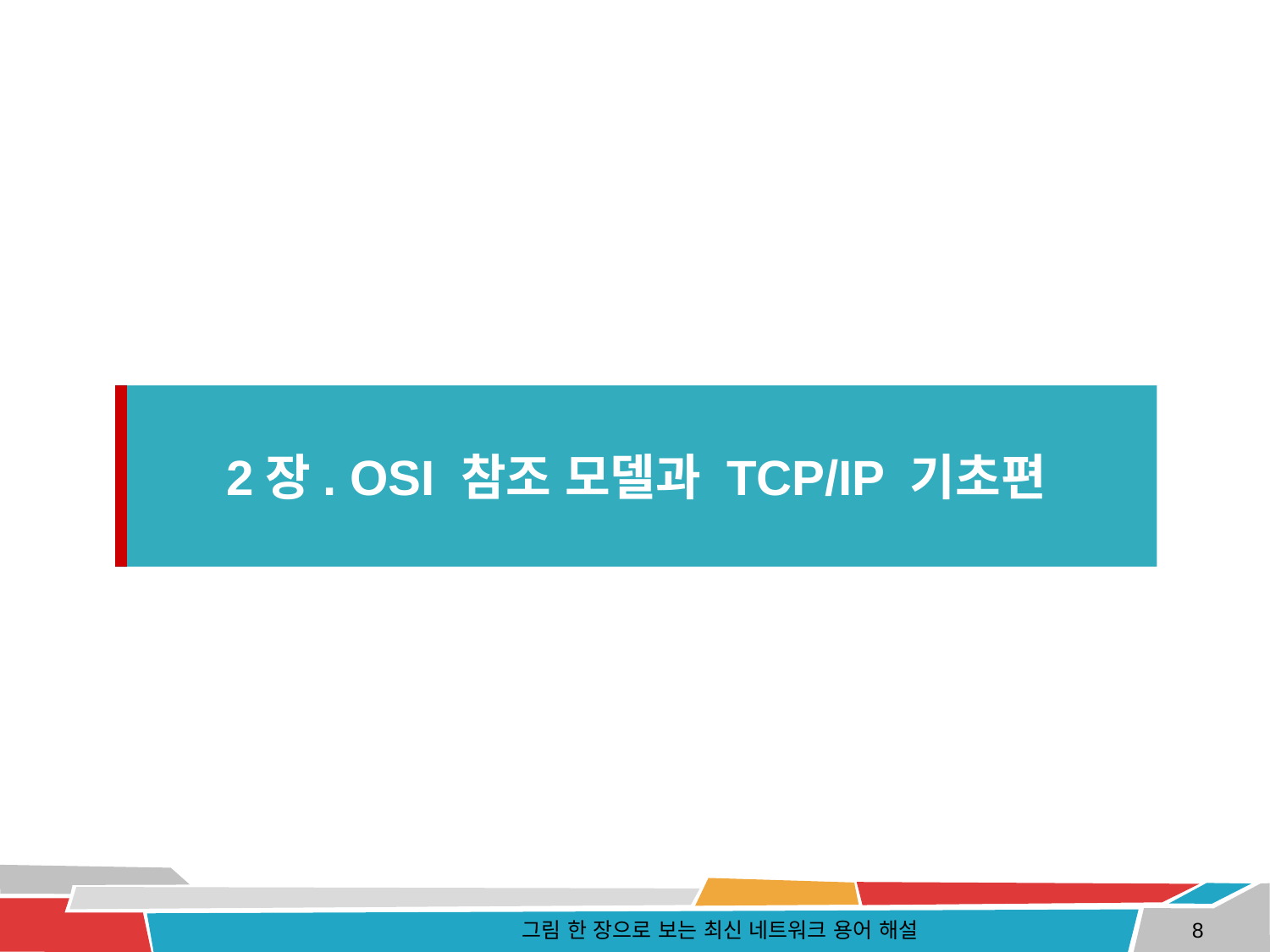

2장. OSI 참조 모델과 TCP/IP 기초편
그림 한 장으로 보는 최신 네트워크 용어 해설
8